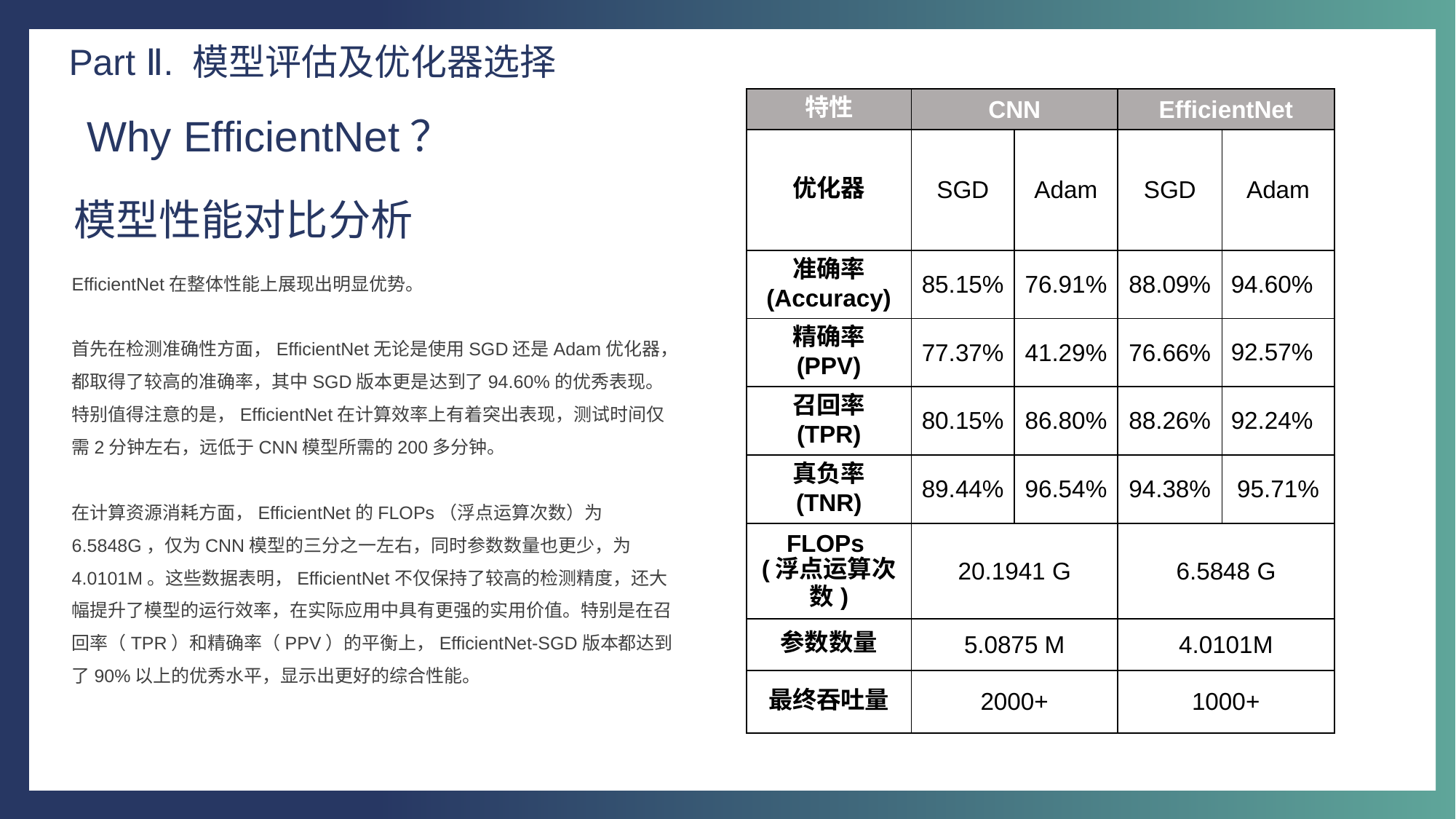

Part Ⅱ. 模型评估及优化器选择
| 特性 | CNN |  | EfficientNet |  |
| --- | --- | --- | --- | --- |
| 优化器 | SGD | Adam | SGD | Adam |
| 准确率 (Accuracy) | 85.15% | 76.91% | 88.09% | 94.60% |
| 精确率 (PPV) | 77.37% | 41.29% | 76.66% | 92.57% |
| 召回率 (TPR) | 80.15% | 86.80% | 88.26% | 92.24% |
| 真负率 (TNR) | 89.44% | 96.54% | 94.38% | 95.71% |
| FLOPs (浮点运算次数) | 20.1941 G |  | 6.5848 G |  |
| 参数数量 | 5.0875 M |  | 4.0101M |  |
| 最终吞吐量 | 2000+ |  | 1000+ |  |
Why EfficientNet？
模型性能对比分析
EfficientNet在整体性能上展现出明显优势。

首先在检测准确性方面，EfficientNet无论是使用SGD还是Adam优化器，都取得了较高的准确率，其中SGD版本更是达到了94.60%的优秀表现。特别值得注意的是，EfficientNet在计算效率上有着突出表现，测试时间仅需2分钟左右，远低于CNN模型所需的200多分钟。

在计算资源消耗方面，EfficientNet的FLOPs（浮点运算次数）为6.5848G，仅为CNN模型的三分之一左右，同时参数数量也更少，为4.0101M。这些数据表明，EfficientNet不仅保持了较高的检测精度，还大幅提升了模型的运行效率，在实际应用中具有更强的实用价值。特别是在召回率（TPR）和精确率（PPV）的平衡上，EfficientNet-SGD版本都达到了90%以上的优秀水平，显示出更好的综合性能。